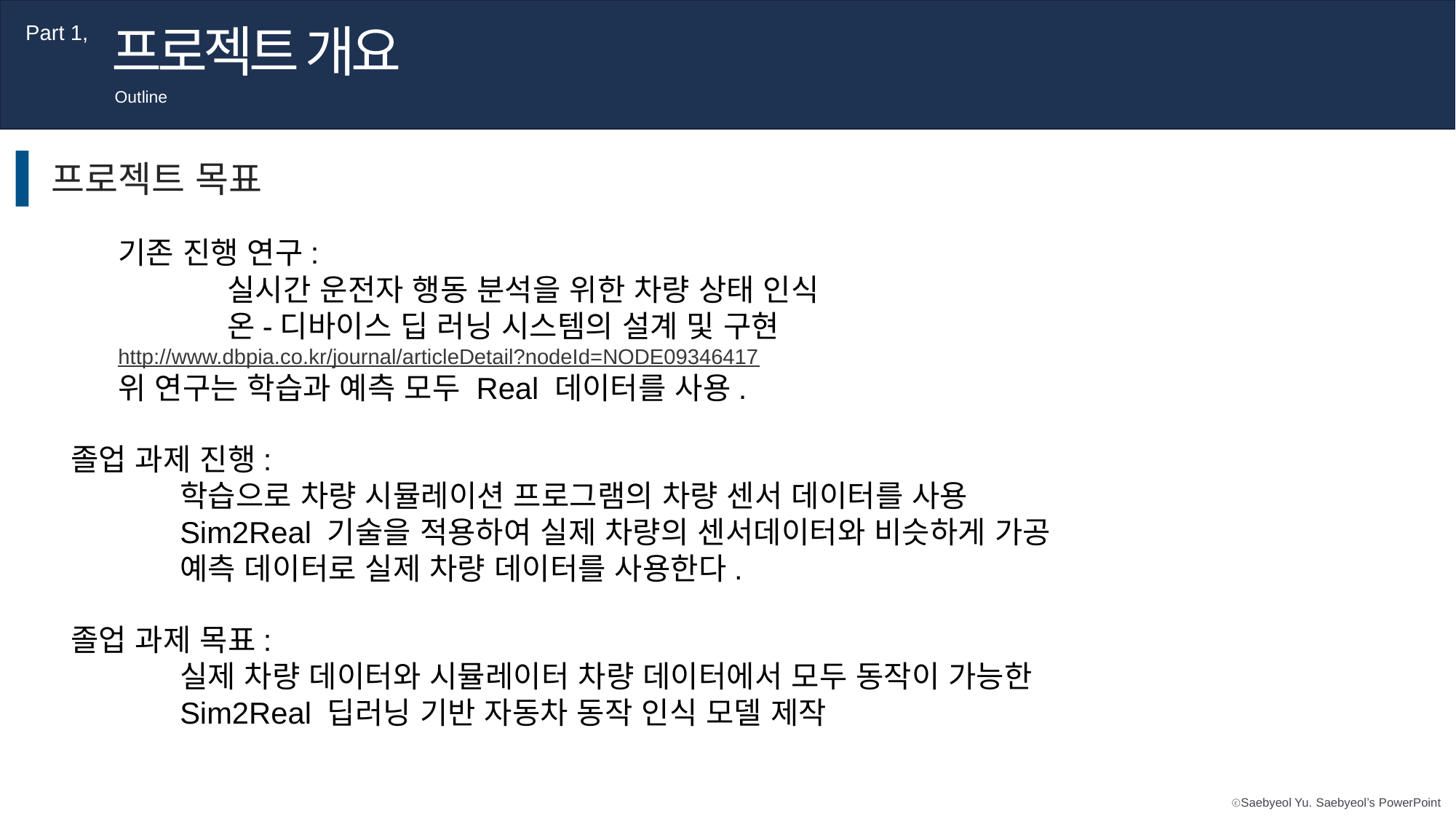

프로젝트 개요
Part 1,
Outline

프로젝트 목표
기존 진행 연구:
	실시간 운전자 행동 분석을 위한 차량 상태 인식
	온-디바이스 딥 러닝 시스템의 설계 및 구현
http://www.dbpia.co.kr/journal/articleDetail?nodeId=NODE09346417
위 연구는 학습과 예측 모두 Real 데이터를 사용.
졸업 과제 진행:
	학습으로 차량 시뮬레이션 프로그램의 차량 센서 데이터를 사용
	Sim2Real 기술을 적용하여 실제 차량의 센서데이터와 비슷하게 가공
	예측 데이터로 실제 차량 데이터를 사용한다.
졸업 과제 목표:
	실제 차량 데이터와 시뮬레이터 차량 데이터에서 모두 동작이 가능한
	Sim2Real 딥러닝 기반 자동차 동작 인식 모델 제작